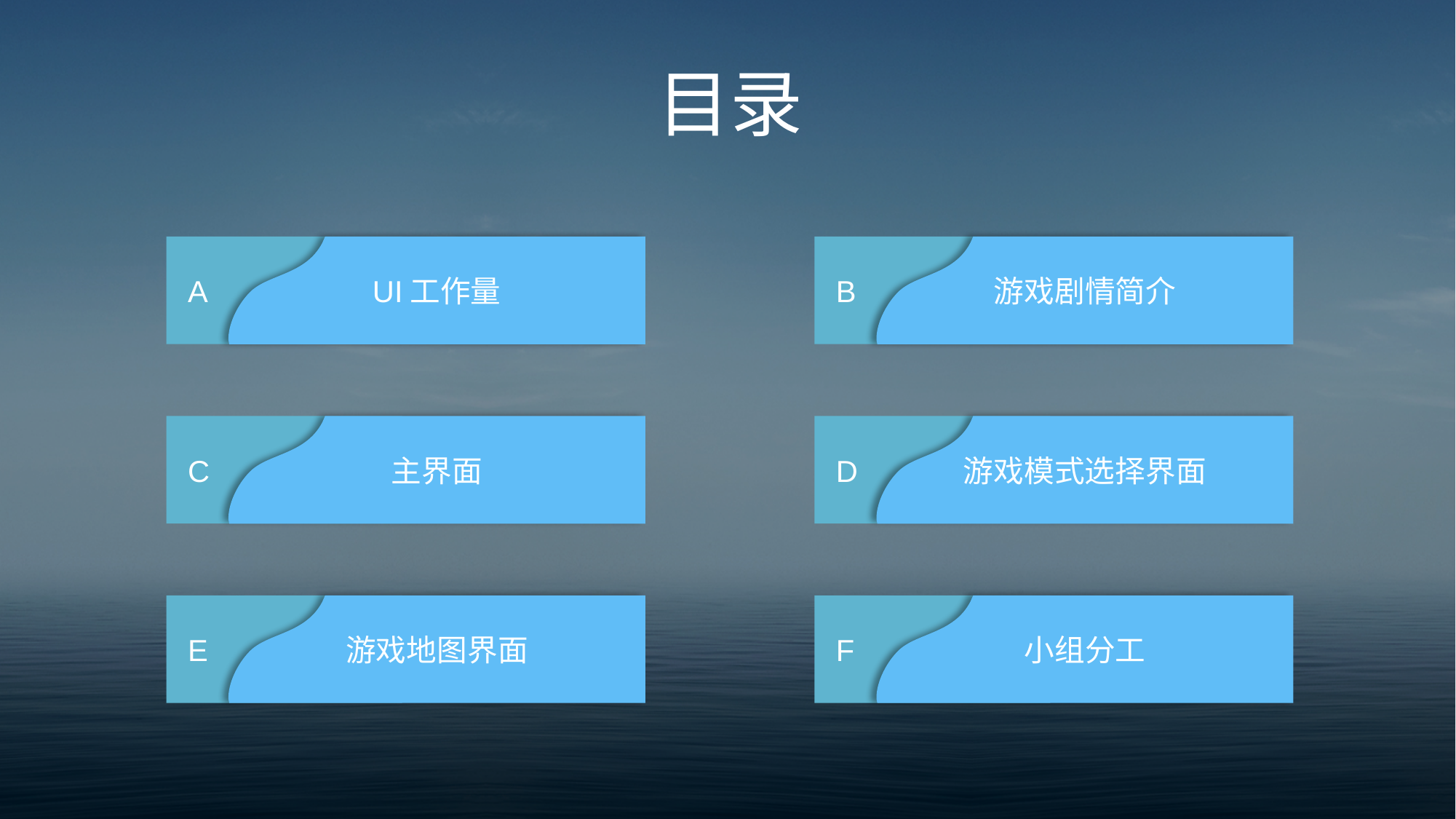

目录
A
UI工作量
B
游戏剧情简介
C
主界面
D
游戏模式选择界面
E
游戏地图界面
F
小组分工